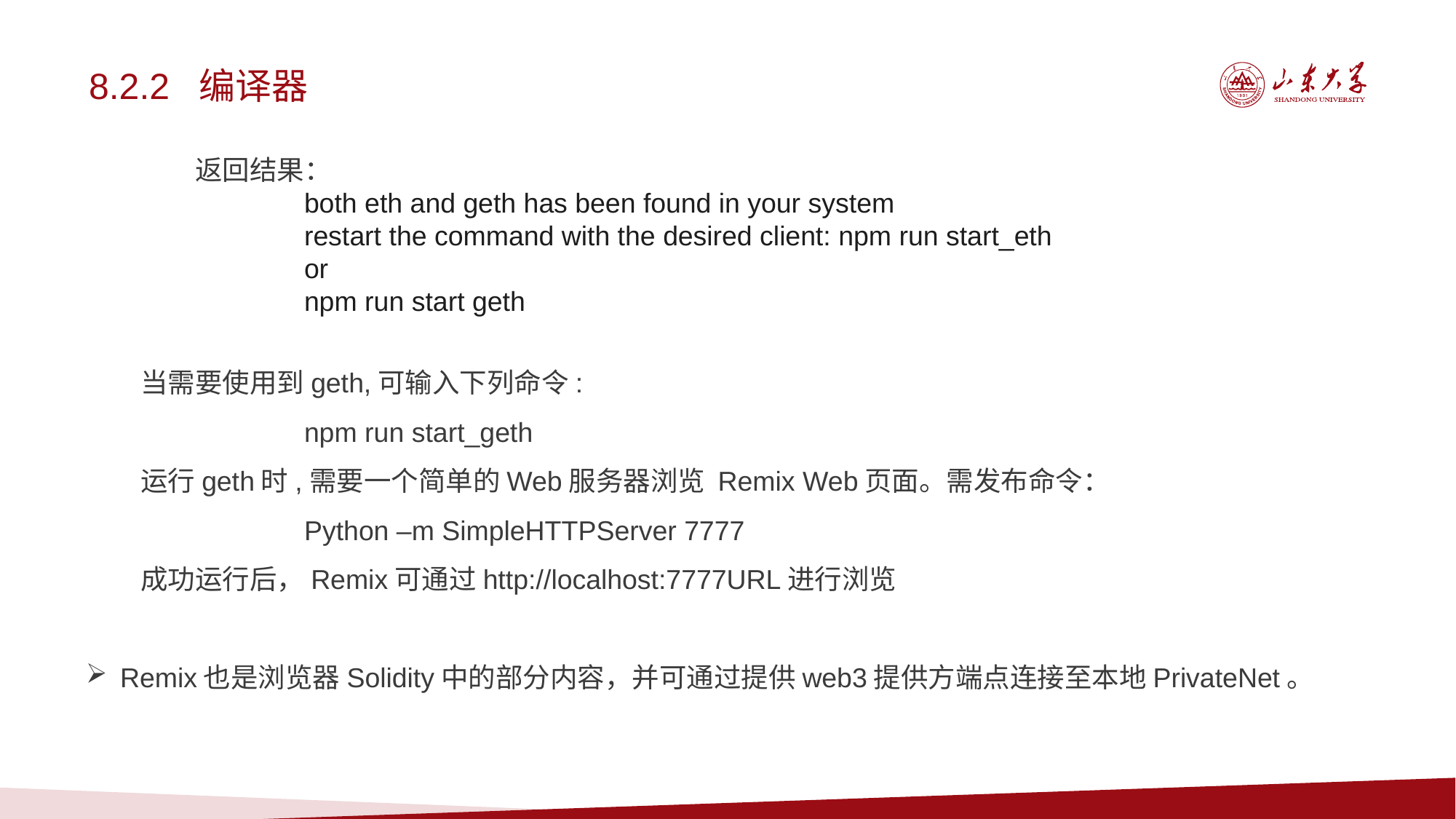

8.2.2  编译器
返回结果：
both eth and geth has been found in your system
restart the command with the desired client: npm run start_eth
or
npm run start geth

当需要使用到geth,可输入下列命令:
npm run start_geth
运行geth时,需要一个简单的Web服务器浏览 Remix Web页面。需发布命令：
Python –m SimpleHTTPServer 7777
成功运行后，Remix可通过http://localhost:7777URL进行浏览

Remix也是浏览器Solidity中的部分内容，并可通过提供web3提供方端点连接至本地PrivateNet。